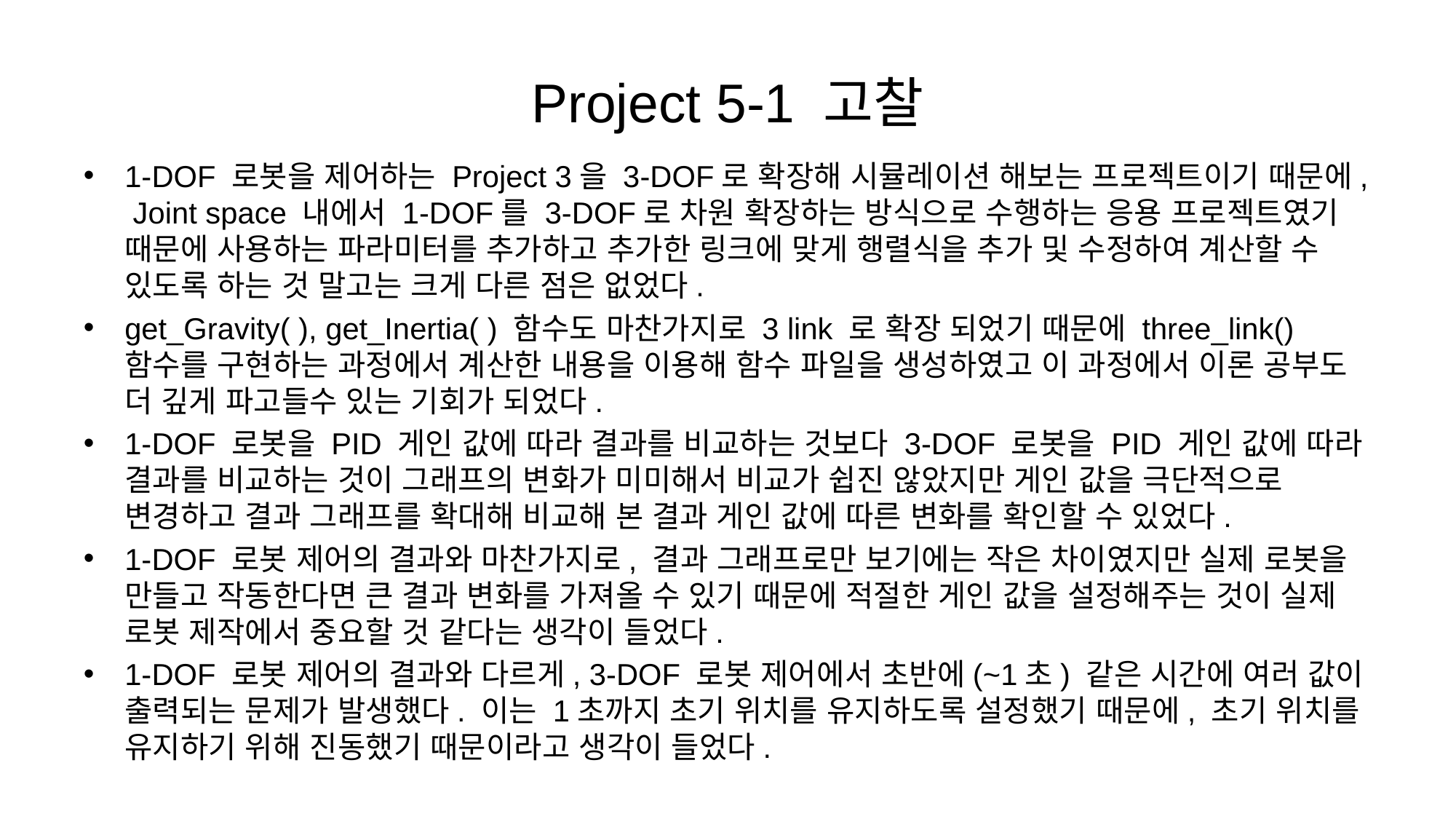

# Project 5-1 고찰
1-DOF 로봇을 제어하는 Project 3을 3-DOF로 확장해 시뮬레이션 해보는 프로젝트이기 때문에,  Joint space 내에서 1-DOF를 3-DOF로 차원 확장하는 방식으로 수행하는 응용 프로젝트였기 때문에 사용하는 파라미터를 추가하고 추가한 링크에 맞게 행렬식을 추가 및 수정하여 계산할 수 있도록 하는 것 말고는 크게 다른 점은 없었다.
get_Gravity( ), get_Inertia( ) 함수도 마찬가지로 3 link 로 확장 되었기 때문에 three_link() 함수를 구현하는 과정에서 계산한 내용을 이용해 함수 파일을 생성하였고 이 과정에서 이론 공부도 더 깊게 파고들수 있는 기회가 되었다.
1-DOF 로봇을 PID 게인 값에 따라 결과를 비교하는 것보다 3-DOF 로봇을 PID 게인 값에 따라 결과를 비교하는 것이 그래프의 변화가 미미해서 비교가 쉽진 않았지만 게인 값을 극단적으로 변경하고 결과 그래프를 확대해 비교해 본 결과 게인 값에 따른 변화를 확인할 수 있었다.
1-DOF 로봇 제어의 결과와 마찬가지로, 결과 그래프로만 보기에는 작은 차이였지만 실제 로봇을 만들고 작동한다면 큰 결과 변화를 가져올 수 있기 때문에 적절한 게인 값을 설정해주는 것이 실제 로봇 제작에서 중요할 것 같다는 생각이 들었다.
1-DOF 로봇 제어의 결과와 다르게, 3-DOF 로봇 제어에서 초반에(~1초) 같은 시간에 여러 값이 출력되는 문제가 발생했다. 이는 1초까지 초기 위치를 유지하도록 설정했기 때문에, 초기 위치를 유지하기 위해 진동했기 때문이라고 생각이 들었다.